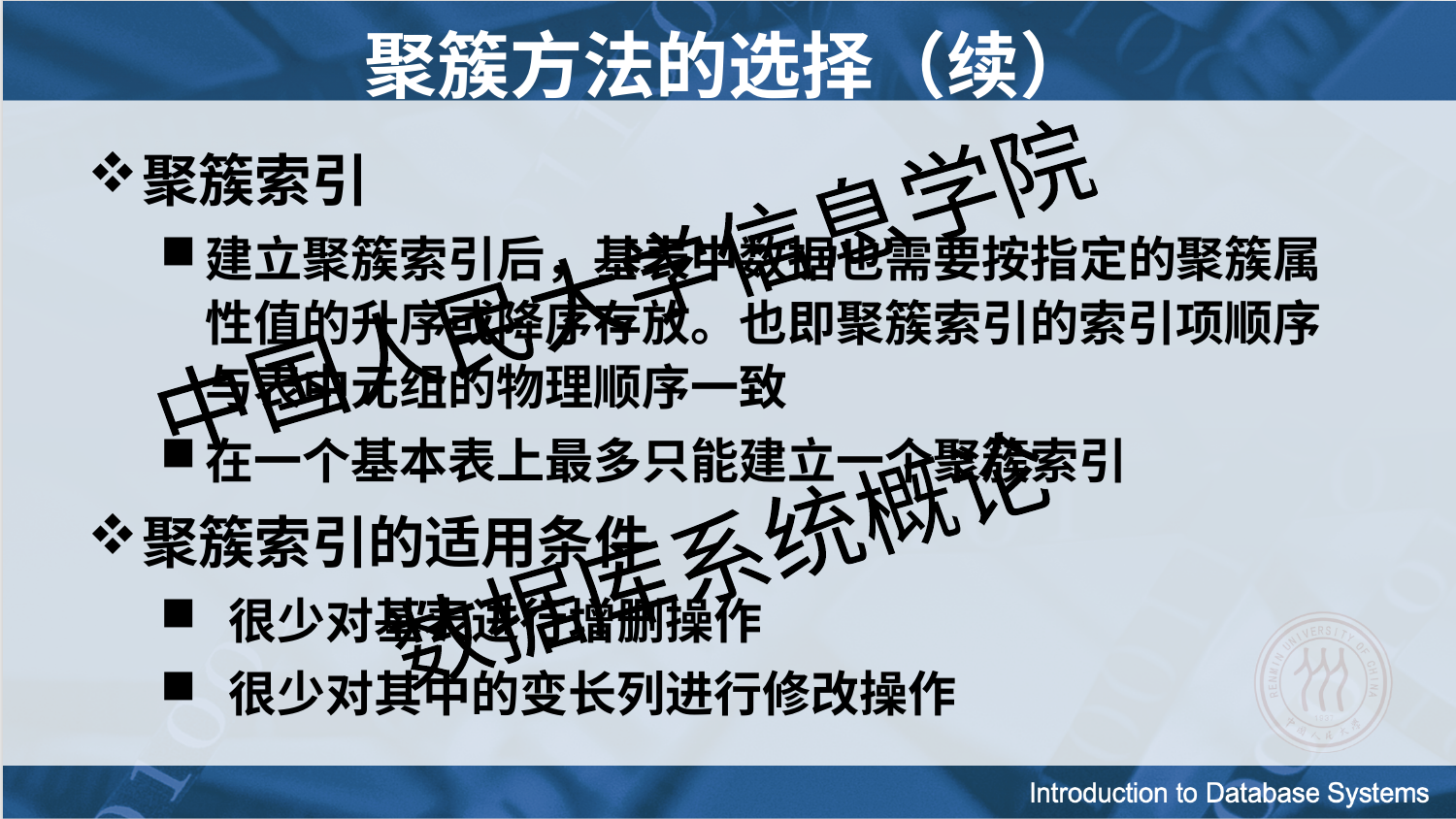

聚簇方法的选择（续）
聚簇索引
建立聚簇索引后，基表中数据也需要按指定的聚簇属性值的升序或降序存放。也即聚簇索引的索引项顺序与表中元组的物理顺序一致
在一个基本表上最多只能建立一个聚簇索引
聚簇索引的适用条件
 很少对基表进行增删操作
 很少对其中的变长列进行修改操作